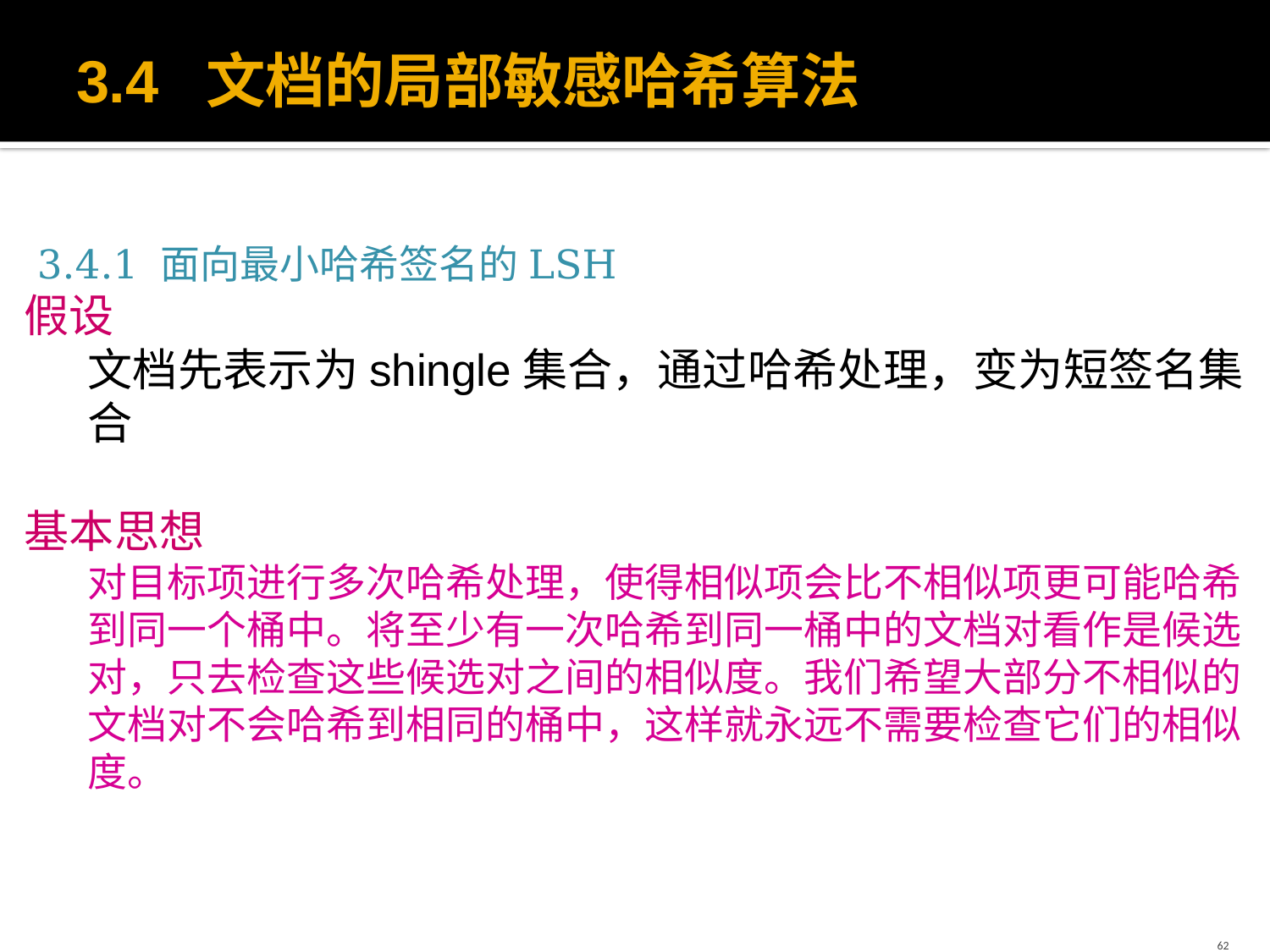

# 3.4  文档的局部敏感哈希算法
 3.4.1 面向最小哈希签名的LSH
假设
文档先表示为shingle集合，通过哈希处理，变为短签名集合

基本思想
对目标项进行多次哈希处理，使得相似项会比不相似项更可能哈希到同一个桶中。将至少有一次哈希到同一桶中的文档对看作是候选对，只去检查这些候选对之间的相似度。我们希望大部分不相似的文档对不会哈希到相同的桶中，这样就永远不需要检查它们的相似度。
62